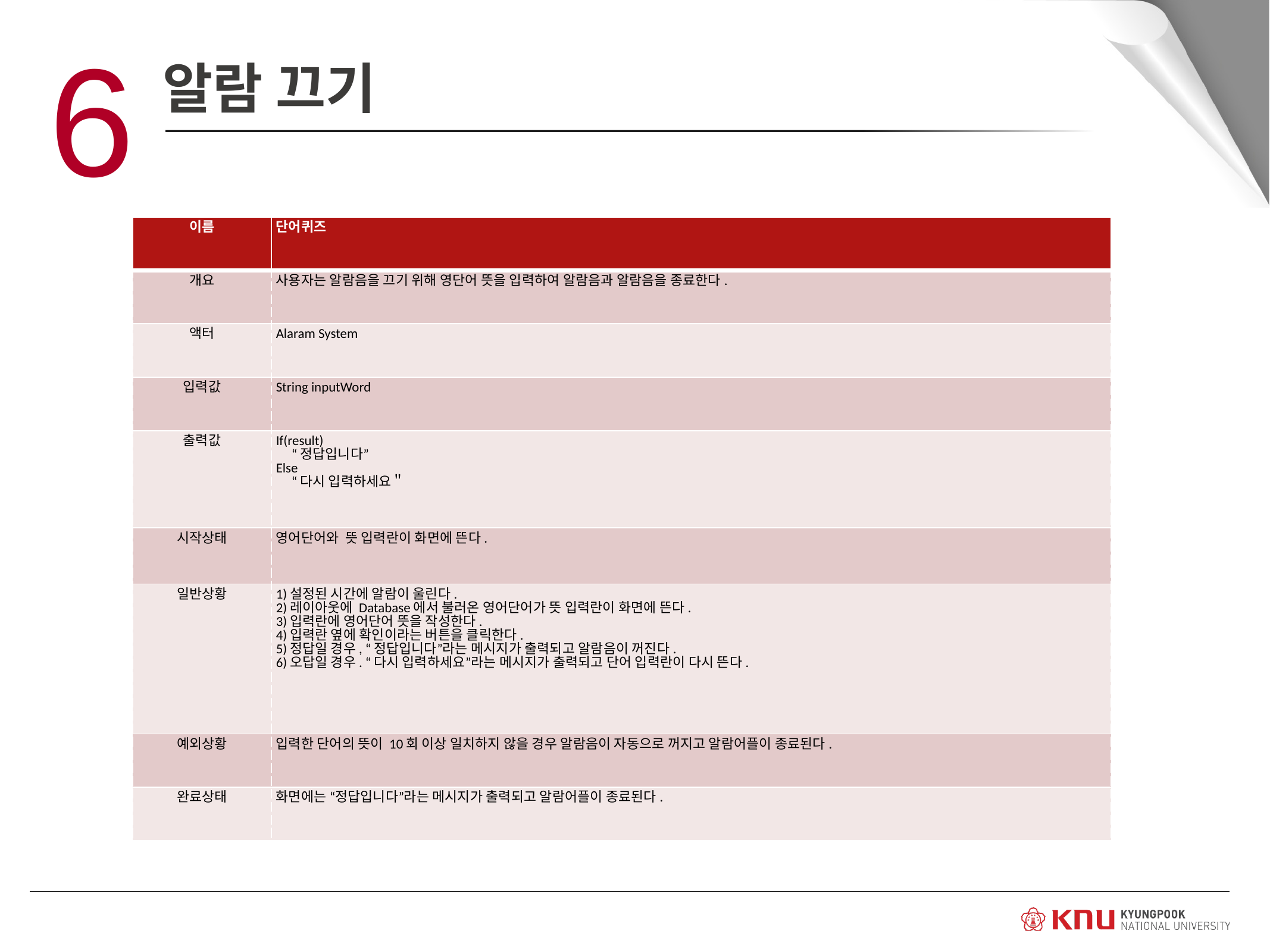

6
알람 끄기
| 이름 | 단어퀴즈 |
| --- | --- |
| 개요 | 사용자는 알람음을 끄기 위해 영단어 뜻을 입력하여 알람음과 알람음을 종료한다. |
| 액터 | Alaram System |
| 입력값 | String inputWord |
| 출력값 | If(result) “정답입니다” Else “다시 입력하세요＂ |
| 시작상태 | 영어단어와 뜻 입력란이 화면에 뜬다. |
| 일반상황 | 1)설정된 시간에 알람이 울린다. 2)레이아웃에 Database에서 불러온 영어단어가 뜻 입력란이 화면에 뜬다. 3)입력란에 영어단어 뜻을 작성한다. 4)입력란 옆에 확인이라는 버튼을 클릭한다. 5)정답일 경우, “정답입니다”라는 메시지가 출력되고 알람음이 꺼진다. 6)오답일 경우. “다시 입력하세요”라는 메시지가 출력되고 단어 입력란이 다시 뜬다. |
| 예외상황 | 입력한 단어의 뜻이 10회 이상 일치하지 않을 경우 알람음이 자동으로 꺼지고 알람어플이 종료된다. |
| 완료상태 | 화면에는 “정답입니다”라는 메시지가 출력되고 알람어플이 종료된다. |
10